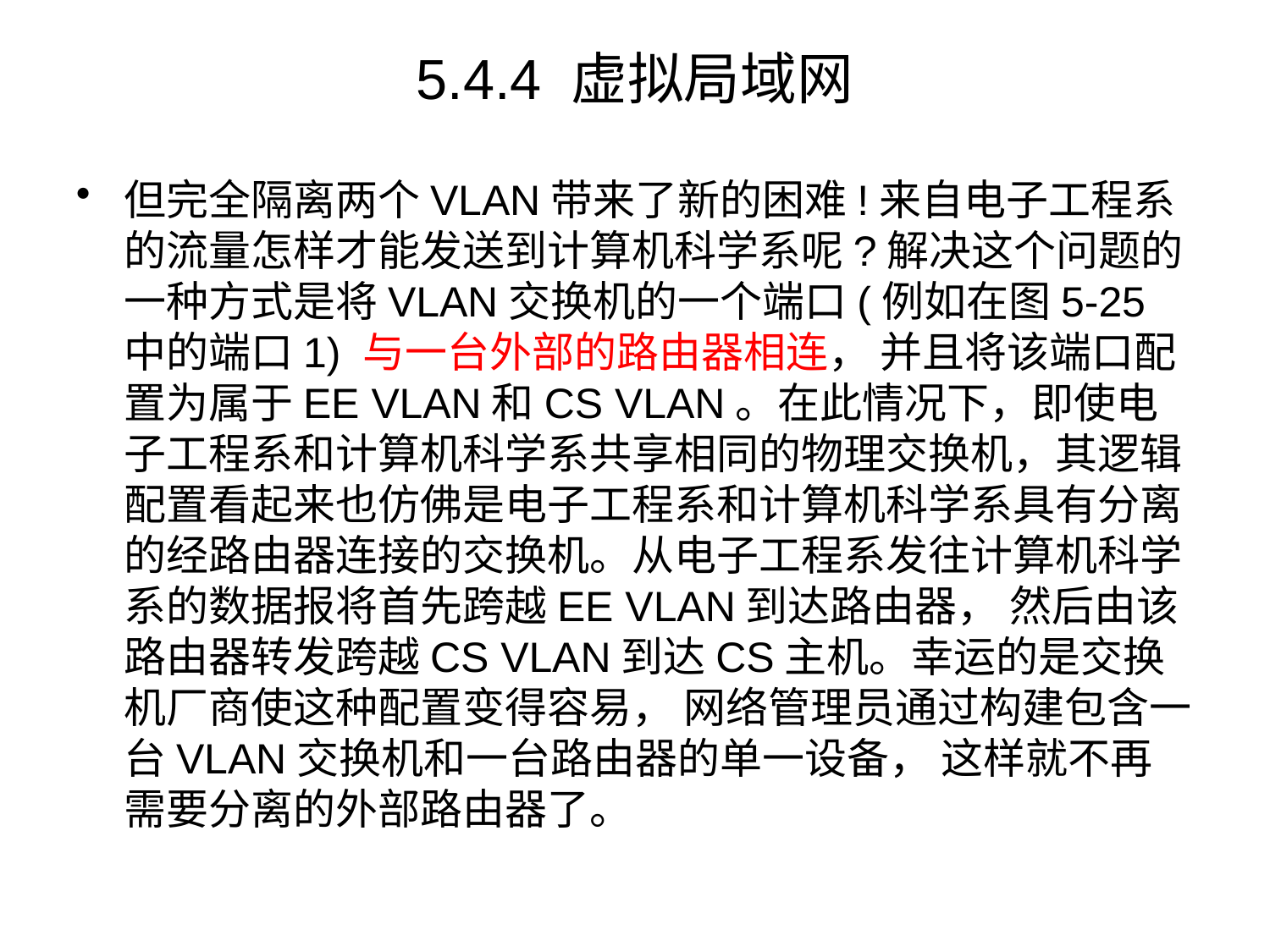

# 5.4.4 虚拟局域网
但完全隔离两个VLAN带来了新的困难!来自电子工程系的流量怎样才能发送到计算机科学系呢?解决这个问题的一种方式是将VLAN交换机的一个端口(例如在图5-25中的端口1) 与一台外部的路由器相连， 并且将该端口配置为属于EE VLAN和CS VLAN。在此情况下，即使电子工程系和计算机科学系共享相同的物理交换机，其逻辑配置看起来也仿佛是电子工程系和计算机科学系具有分离的经路由器连接的交换机。从电子工程系发往计算机科学系的数据报将首先跨越EE VLAN到达路由器， 然后由该路由器转发跨越CS VLAN到达CS主机。幸运的是交换机厂商使这种配置变得容易， 网络管理员通过构建包含一台VLAN交换机和一台路由器的单一设备， 这样就不再需要分离的外部路由器了。